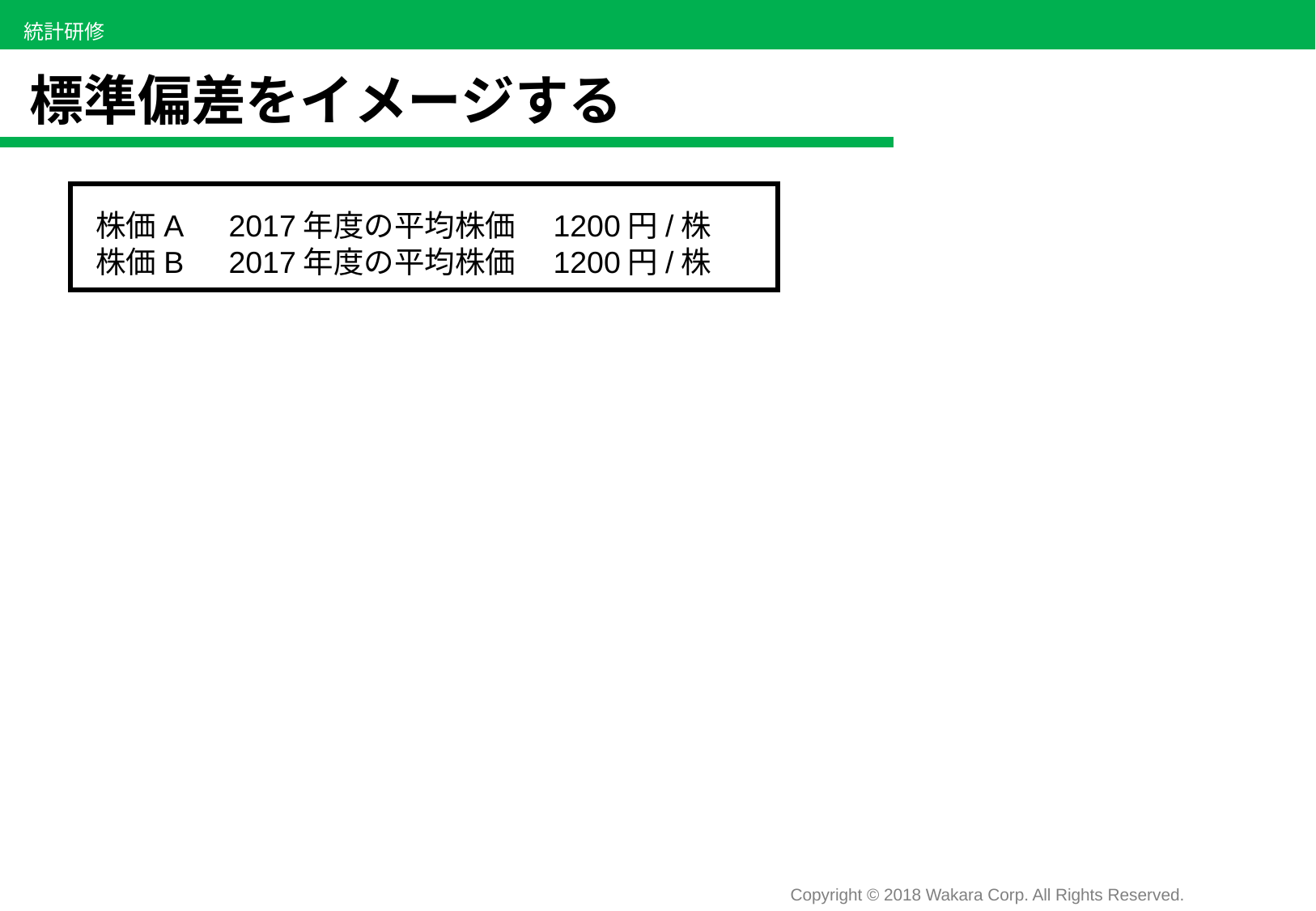

# 標準偏差をイメージする

株価A　2017年度の平均株価　1200円/株
株価B　2017年度の平均株価　1200円/株